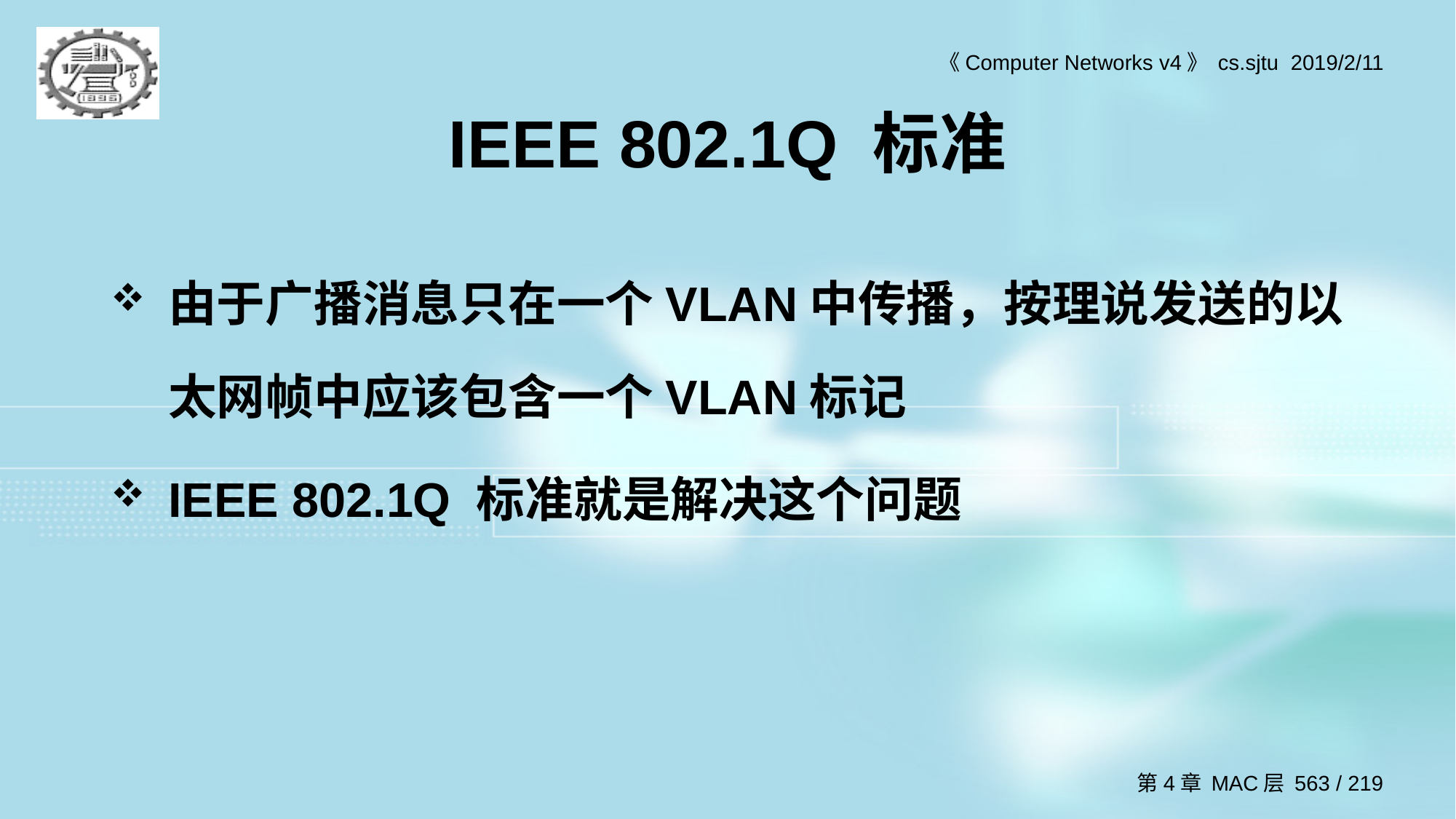

# IEEE 802.1Q 标准
由于广播消息只在一个VLAN中传播，按理说发送的以太网帧中应该包含一个VLAN标记
IEEE 802.1Q 标准就是解决这个问题